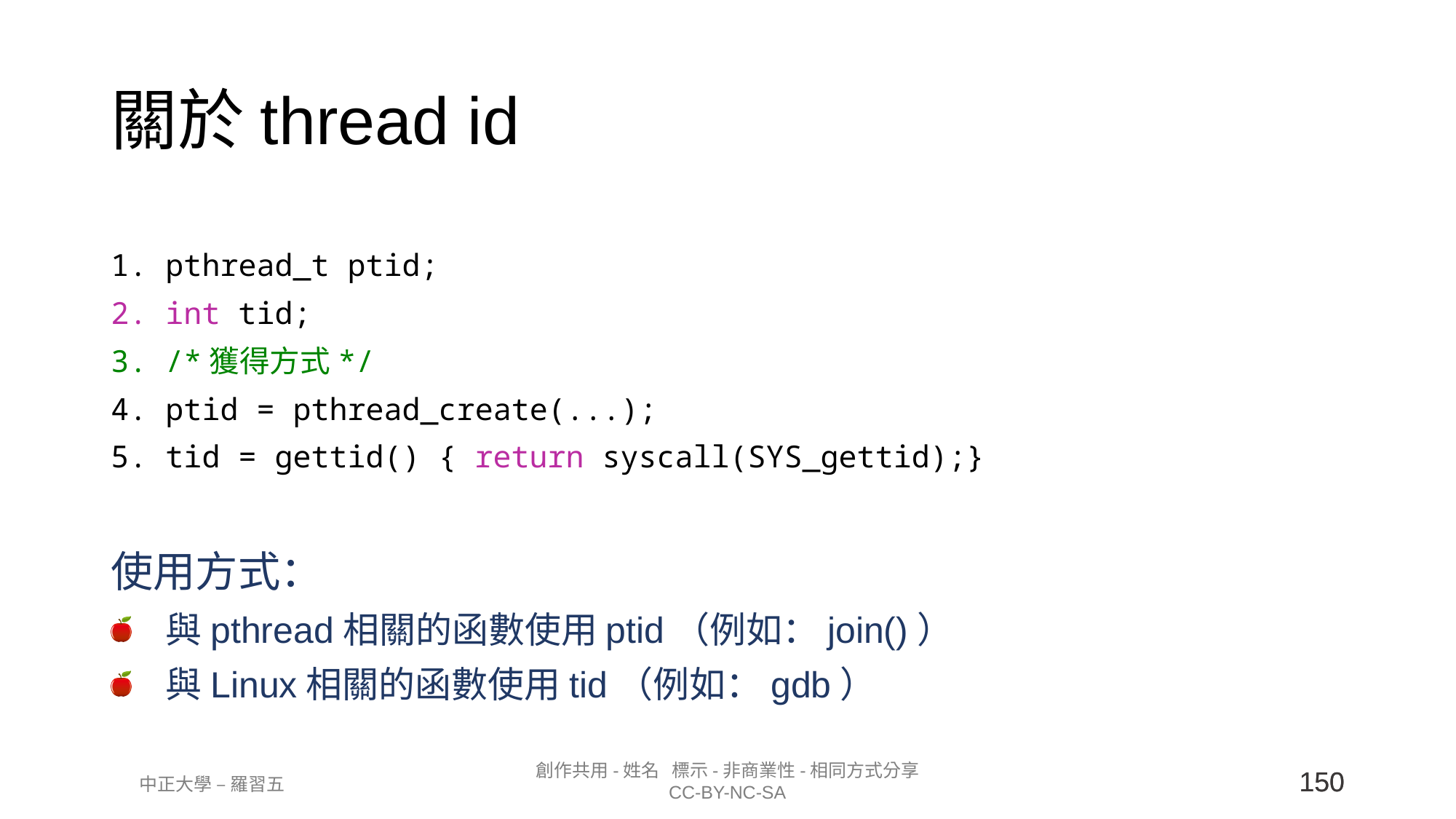

# 關於thread id
pthread_t ptid;
int tid;
/*獲得方式*/
ptid = pthread_create(...);
tid = gettid() { return syscall(SYS_gettid);}

使用方式：
與pthread相關的函數使用ptid（例如：join()）
與Linux相關的函數使用tid（例如：gdb）